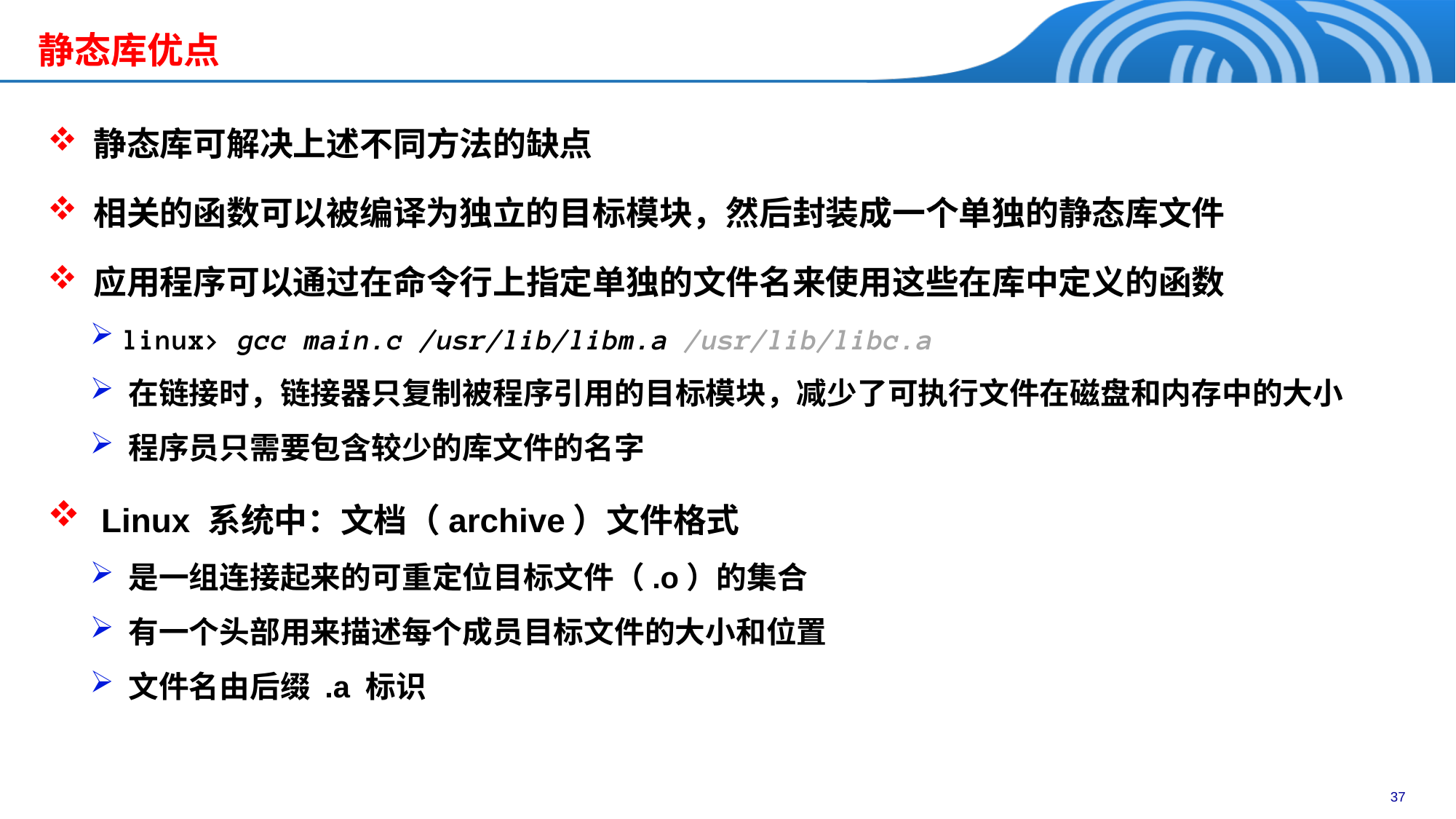

静态库优点
 静态库可解决上述不同方法的缺点
 相关的函数可以被编译为独立的目标模块，然后封装成一个单独的静态库文件
 应用程序可以通过在命令行上指定单独的文件名来使用这些在库中定义的函数
 linux> gcc main.c /usr/lib/libm.a /usr/lib/libc.a
 在链接时，链接器只复制被程序引用的目标模块，减少了可执行文件在磁盘和内存中的大小
 程序员只需要包含较少的库文件的名字
  Linux 系统中：文档（archive）文件格式
 是一组连接起来的可重定位目标文件（.o）的集合
 有一个头部用来描述每个成员目标文件的大小和位置
 文件名由后缀 .a 标识